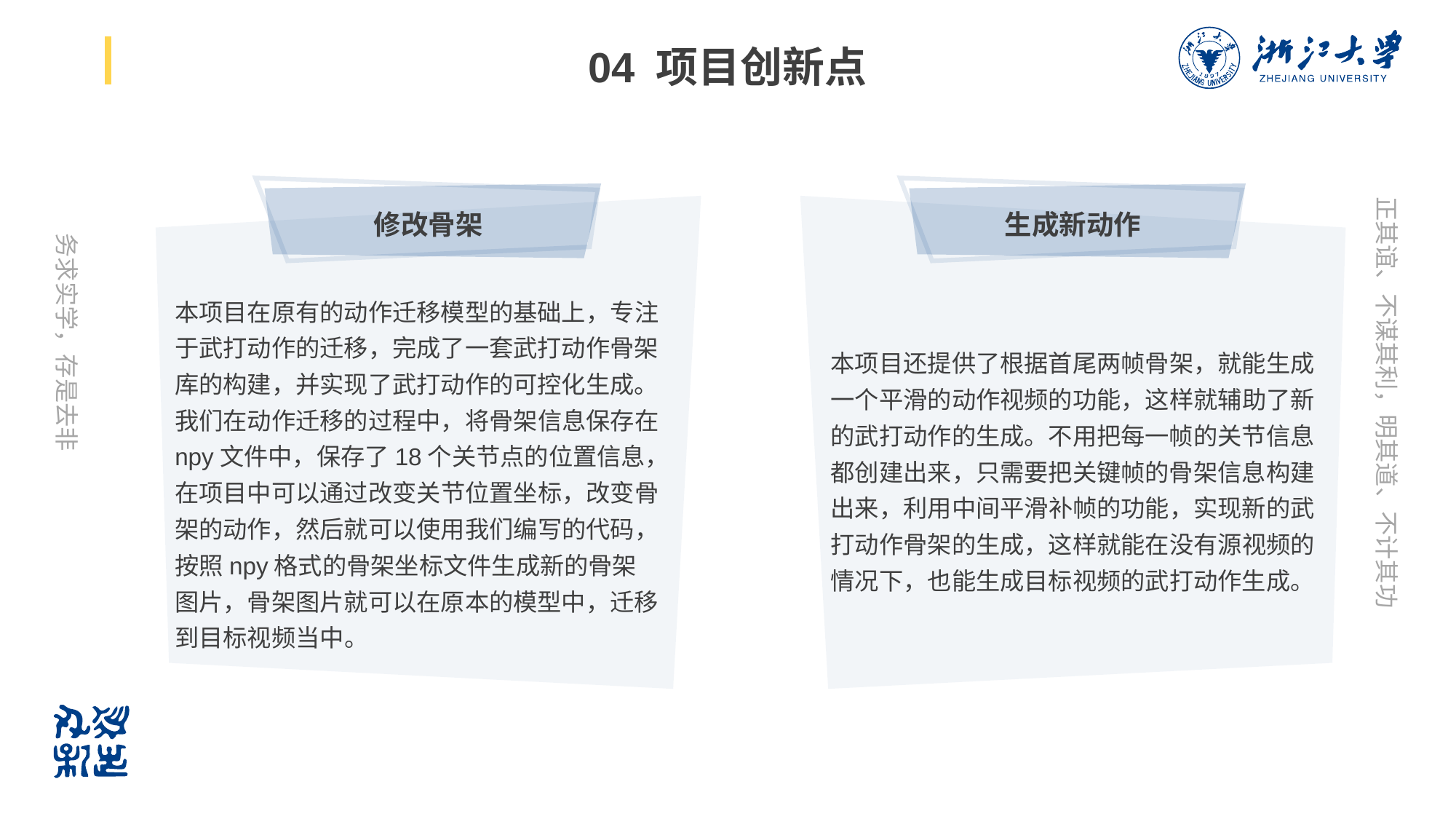

# 04 项目创新点

修改骨架

生成新动作

本项目还提供了根据首尾两帧骨架，就能生成一个平滑的动作视频的功能，这样就辅助了新的武打动作的生成。不用把每一帧的关节信息都创建出来，只需要把关键帧的骨架信息构建出来，利用中间平滑补帧的功能，实现新的武打动作骨架的生成，这样就能在没有源视频的情况下，也能生成目标视频的武打动作生成。
本项目在原有的动作迁移模型的基础上，专注于武打动作的迁移，完成了一套武打动作骨架库的构建，并实现了武打动作的可控化生成。我们在动作迁移的过程中，将骨架信息保存在npy文件中，保存了18个关节点的位置信息，在项目中可以通过改变关节位置坐标，改变骨架的动作，然后就可以使用我们编写的代码，按照npy格式的骨架坐标文件生成新的骨架图片，骨架图片就可以在原本的模型中，迁移到目标视频当中。
23